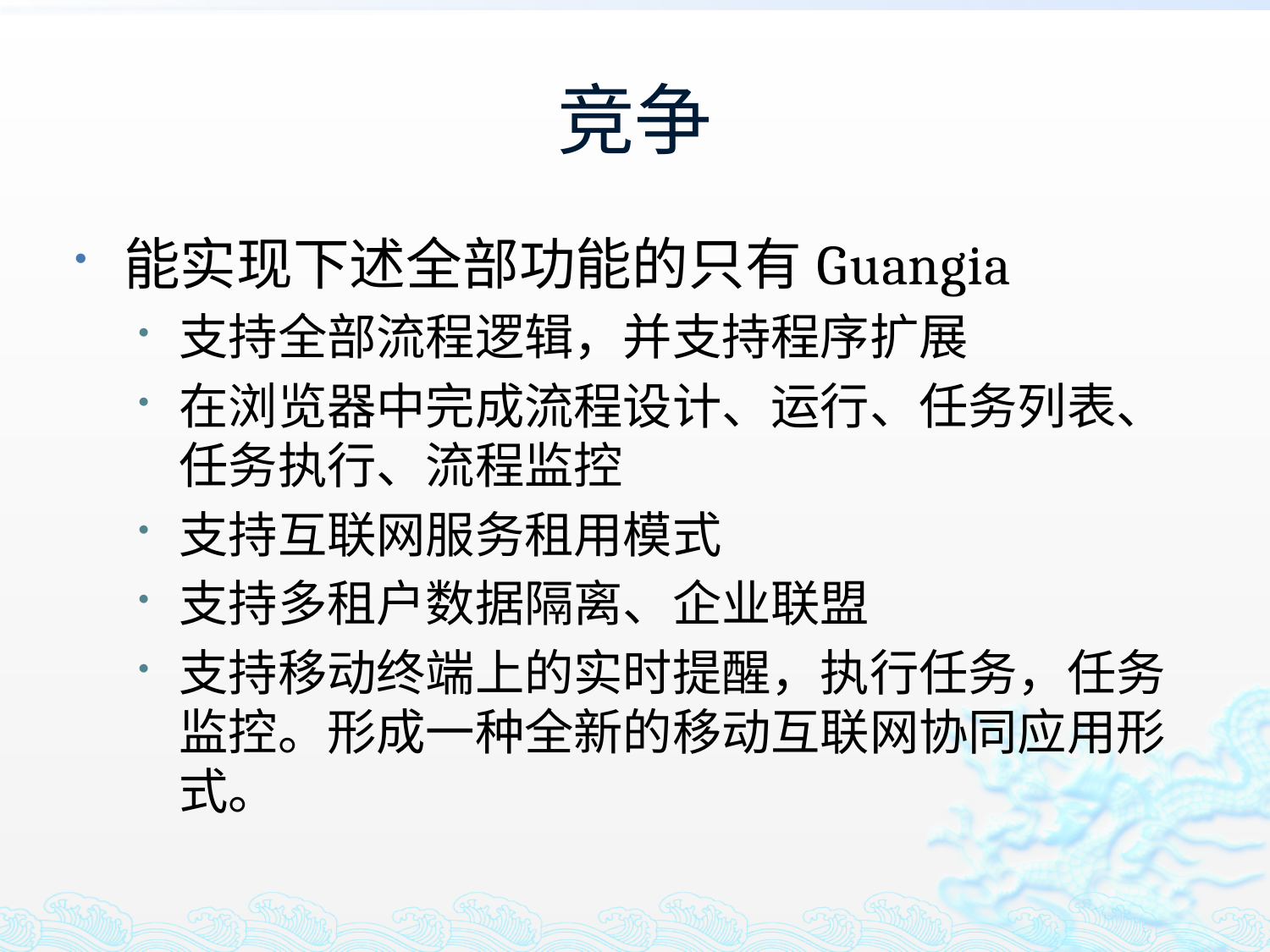

# 竞争
能实现下述全部功能的只有Guangia
支持全部流程逻辑，并支持程序扩展
在浏览器中完成流程设计、运行、任务列表、任务执行、流程监控
支持互联网服务租用模式
支持多租户数据隔离、企业联盟
支持移动终端上的实时提醒，执行任务，任务监控。形成一种全新的移动互联网协同应用形式。